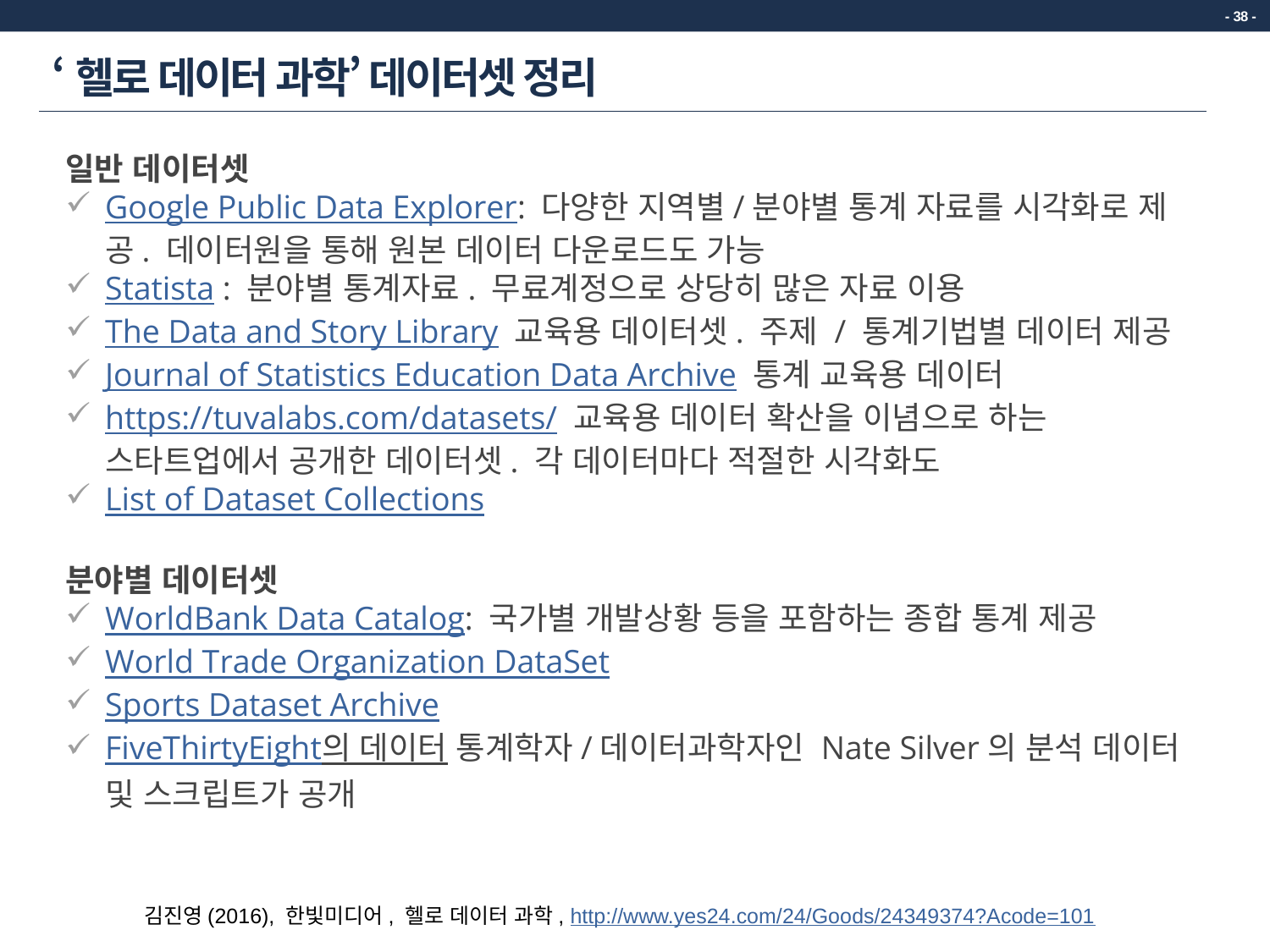

- 38 -
# ‘헬로 데이터 과학’ 데이터셋 정리
일반 데이터셋
Google Public Data Explorer: 다양한 지역별/분야별 통계 자료를 시각화로 제공. 데이터원을 통해 원본 데이터 다운로드도 가능
Statista : 분야별 통계자료. 무료계정으로 상당히 많은 자료 이용
The Data and Story Library 교육용 데이터셋. 주제 / 통계기법별 데이터 제공
Journal of Statistics Education Data Archive 통계 교육용 데이터
https://tuvalabs.com/datasets/ 교육용 데이터 확산을 이념으로 하는 스타트업에서 공개한 데이터셋. 각 데이터마다 적절한 시각화도
List of Dataset Collections

분야별 데이터셋
WorldBank Data Catalog: 국가별 개발상황 등을 포함하는 종합 통계 제공
World Trade Organization DataSet
Sports Dataset Archive
FiveThirtyEight의 데이터 통계학자/데이터과학자인 Nate Silver의 분석 데이터 및 스크립트가 공개

김진영(2016), 한빛미디어, 헬로 데이터 과학, http://www.yes24.com/24/Goods/24349374?Acode=101